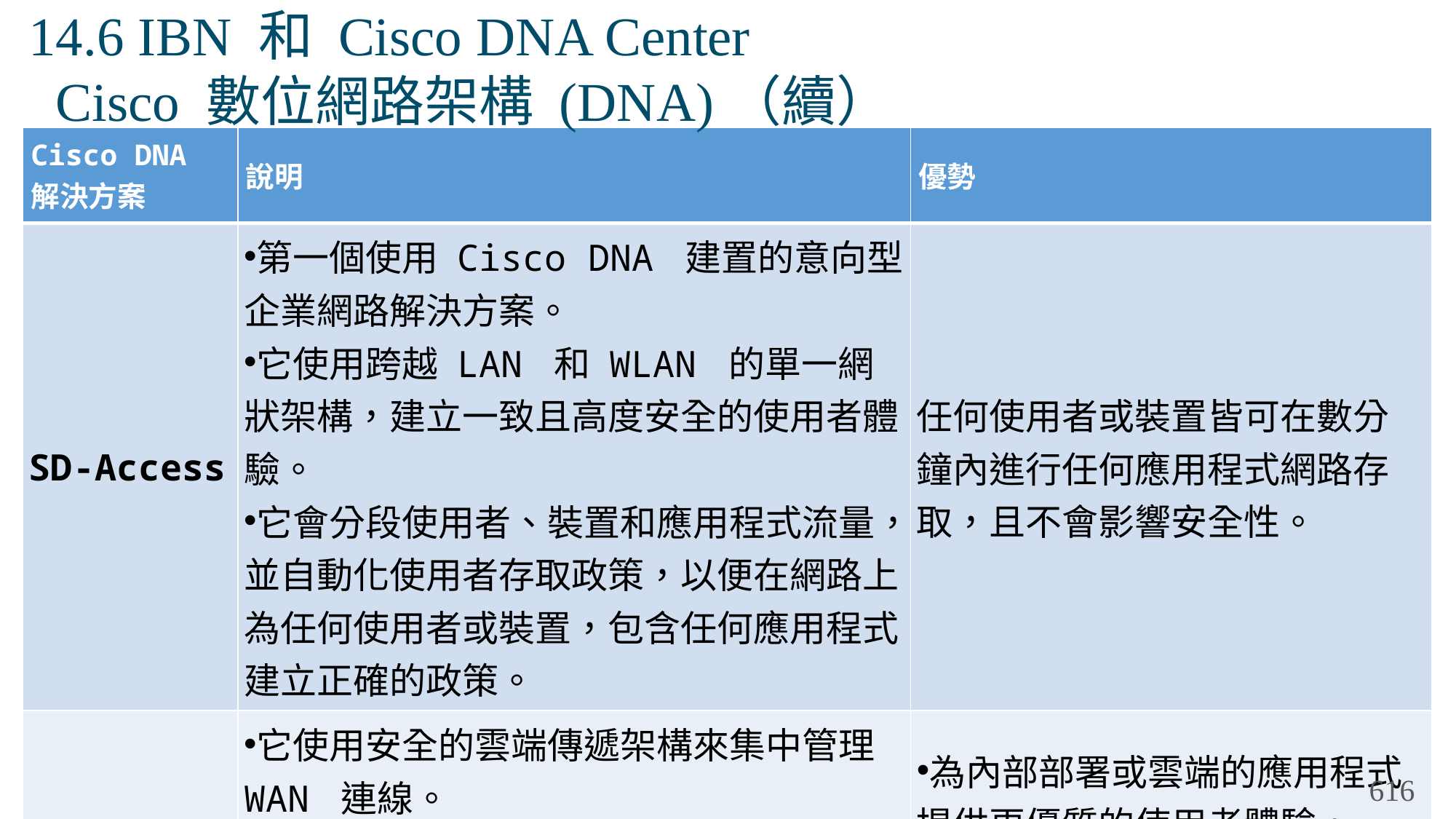

# 14.6 IBN 和 Cisco DNA Center Cisco 數位網路架構 (DNA)（續）
| Cisco DNA 解決方案 | 說明 | 優勢 |
| --- | --- | --- |
| SD-Access | 第一個使用 Cisco DNA 建置的意向型企業網路解決方案。 它使用跨越 LAN 和 WLAN 的單一網狀架構，建立一致且高度安全的使用者體驗。 它會分段使用者、裝置和應用程式流量，並自動化使用者存取政策，以便在網路上為任何使用者或裝置，包含任何應用程式，建立正確的政策。 | 任何使用者或裝置皆可在數分鐘內進行任何應用程式網路存取，且不會影響安全性。 |
| SD-WAN | 它使用安全的雲端傳遞架構來集中管理 WAN 連線。 它簡化並加速安全、靈活且豐富的 WAN 服務的交付，以連接資料中心、分支機構、園區和託管設施。 | 為內部部署或雲端的應用程式提供更優質的使用者體驗。 部署更輕鬆，傳輸具獨立性，實現更高的靈活性並節省成本。 |
616